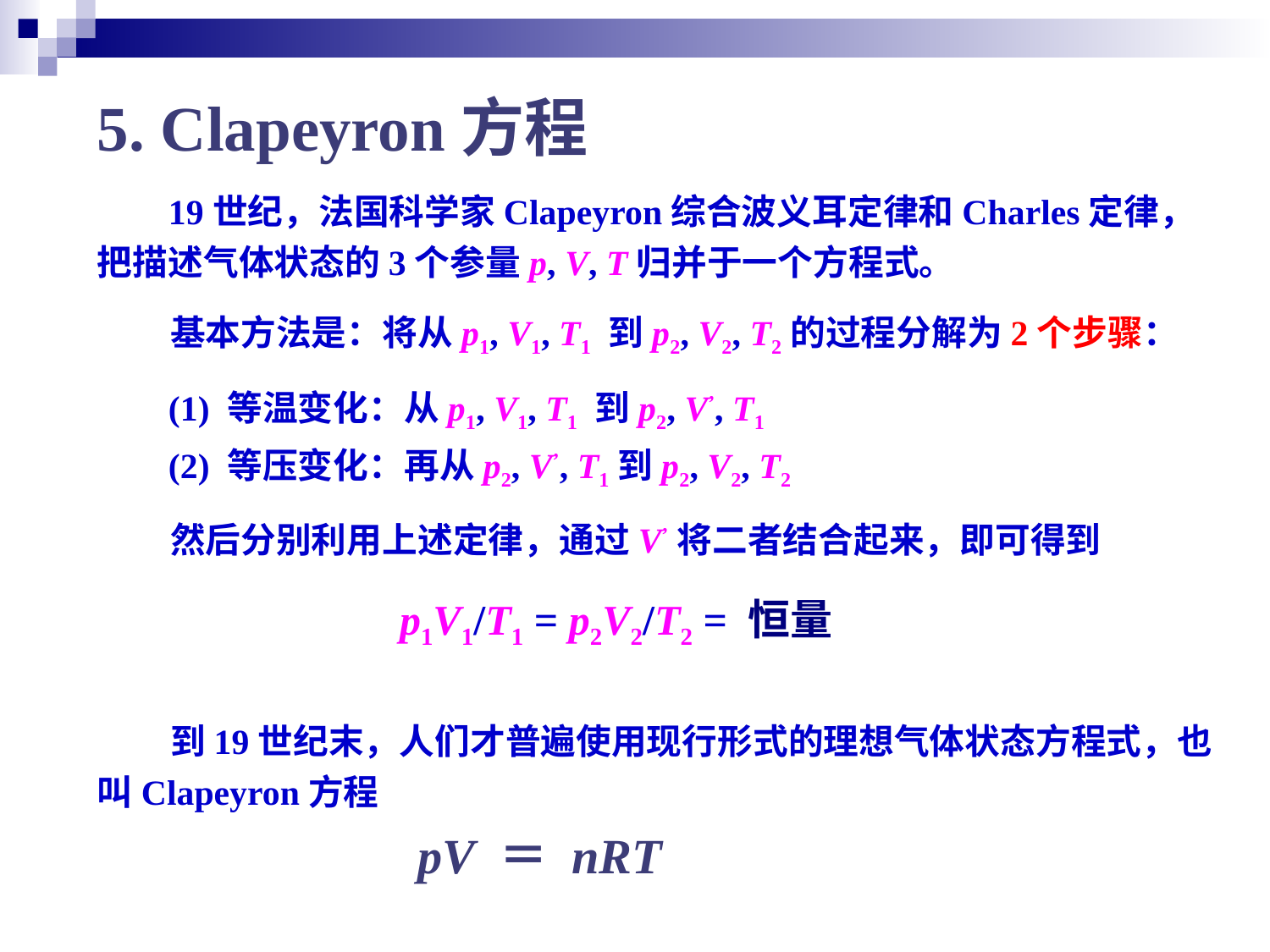

5. Clapeyron方程
        19世纪，法国科学家Clapeyron综合波义耳定律和Charles定律，把描述气体状态的3个参量p, V, T归并于一个方程式。
        基本方法是：将从p1, V1, T1 到p2, V2, T2的过程分解为2个步骤：
        (1) 等温变化：从p1, V1, T1 到p2, V’, T1
        (2) 等压变化：再从p2, V’, T1到p2, V2, T2
        然后分别利用上述定律，通过V’将二者结合起来，即可得到
                                  p1V1/T1 = p2V2/T2 = 恒量

        到19世纪末，人们才普遍使用现行形式的理想气体状态方程式，也叫Clapeyron方程
                                    pV ＝ nRT